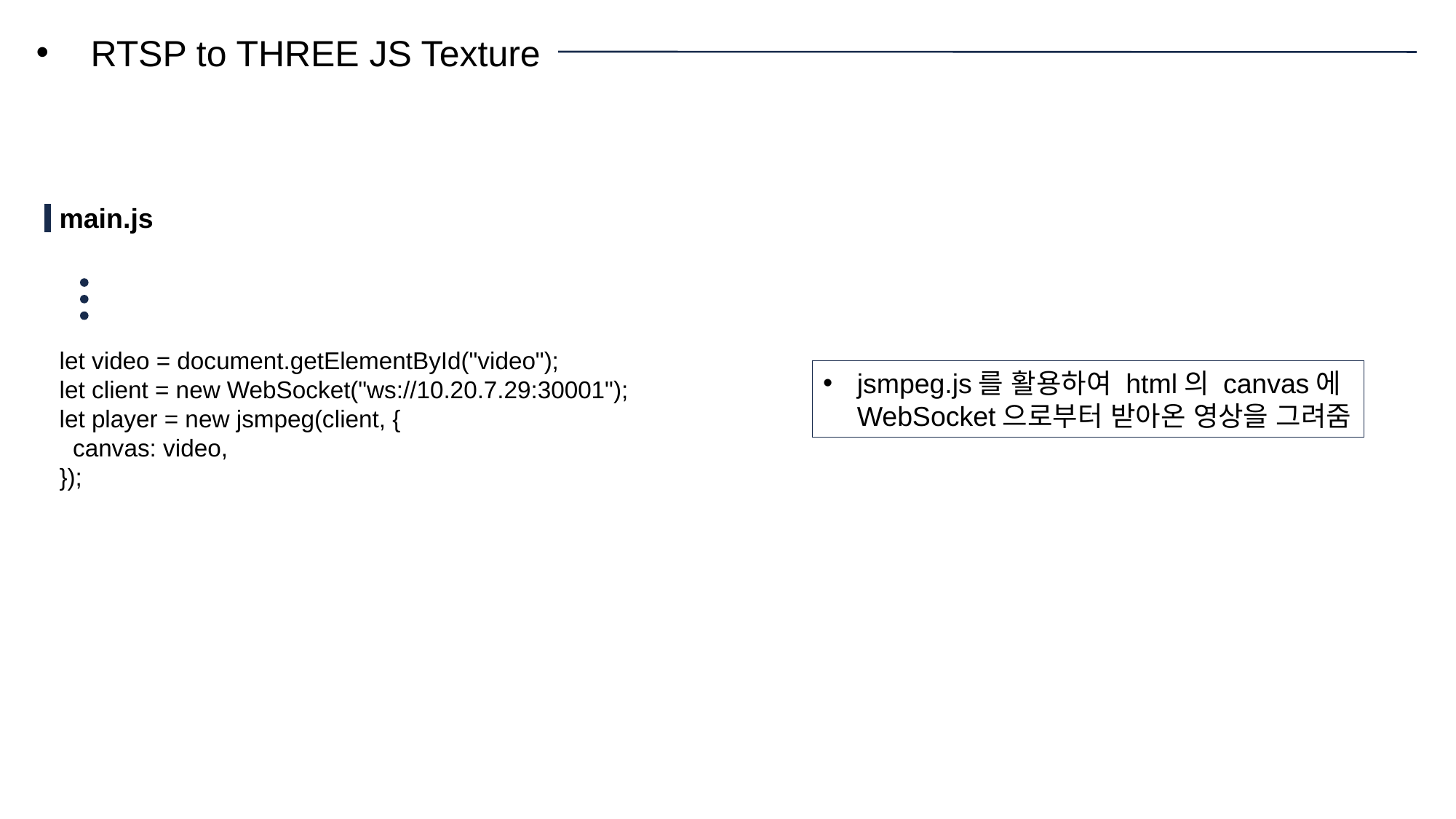

RTSP to THREE JS Texture
main.js

let video = document.getElementById("video");
let client = new WebSocket("ws://10.20.7.29:30001");
let player = new jsmpeg(client, {
  canvas: video,
});
jsmpeg.js를 활용하여 html의 canvas에 WebSocket으로부터 받아온 영상을 그려줌